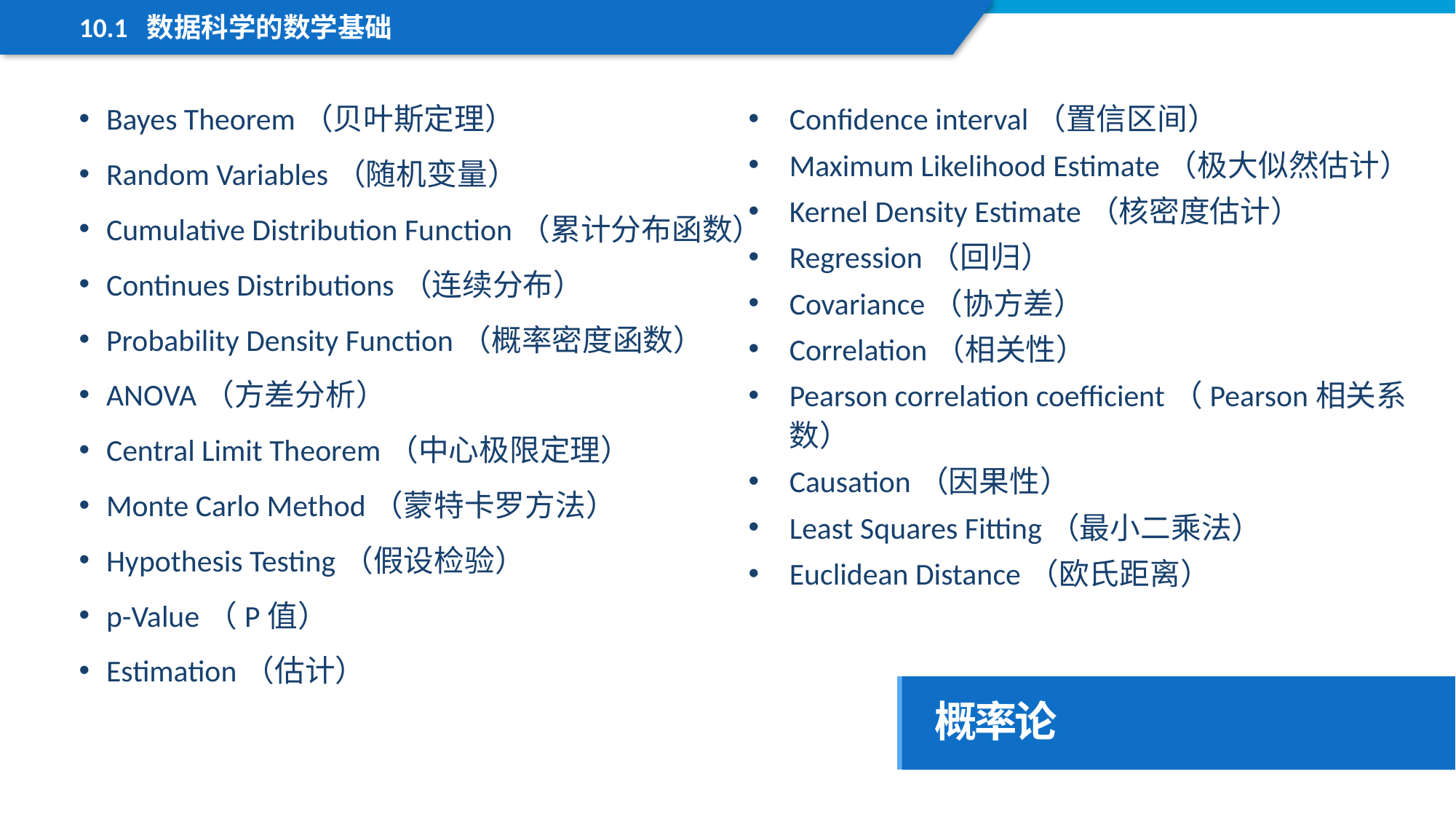

10.1  数据科学的数学基础
Bayes Theorem（贝叶斯定理）
Random Variables（随机变量）
Cumulative Distribution Function（累计分布函数）
Continues Distributions（连续分布）
Probability Density Function（概率密度函数）
ANOVA（方差分析）
Central Limit Theorem（中心极限定理）
Monte Carlo Method（蒙特卡罗方法）
Hypothesis Testing（假设检验）
p-Value（P值）
Estimation（估计）
Confidence interval（置信区间）
Maximum Likelihood Estimate（极大似然估计）
Kernel Density Estimate（核密度估计）
Regression（回归）
Covariance（协方差）
Correlation（相关性）
Pearson correlation coefficient（Pearson相关系数）
Causation（因果性）
Least Squares Fitting（最小二乘法）
Euclidean Distance（欧氏距离）
概率论